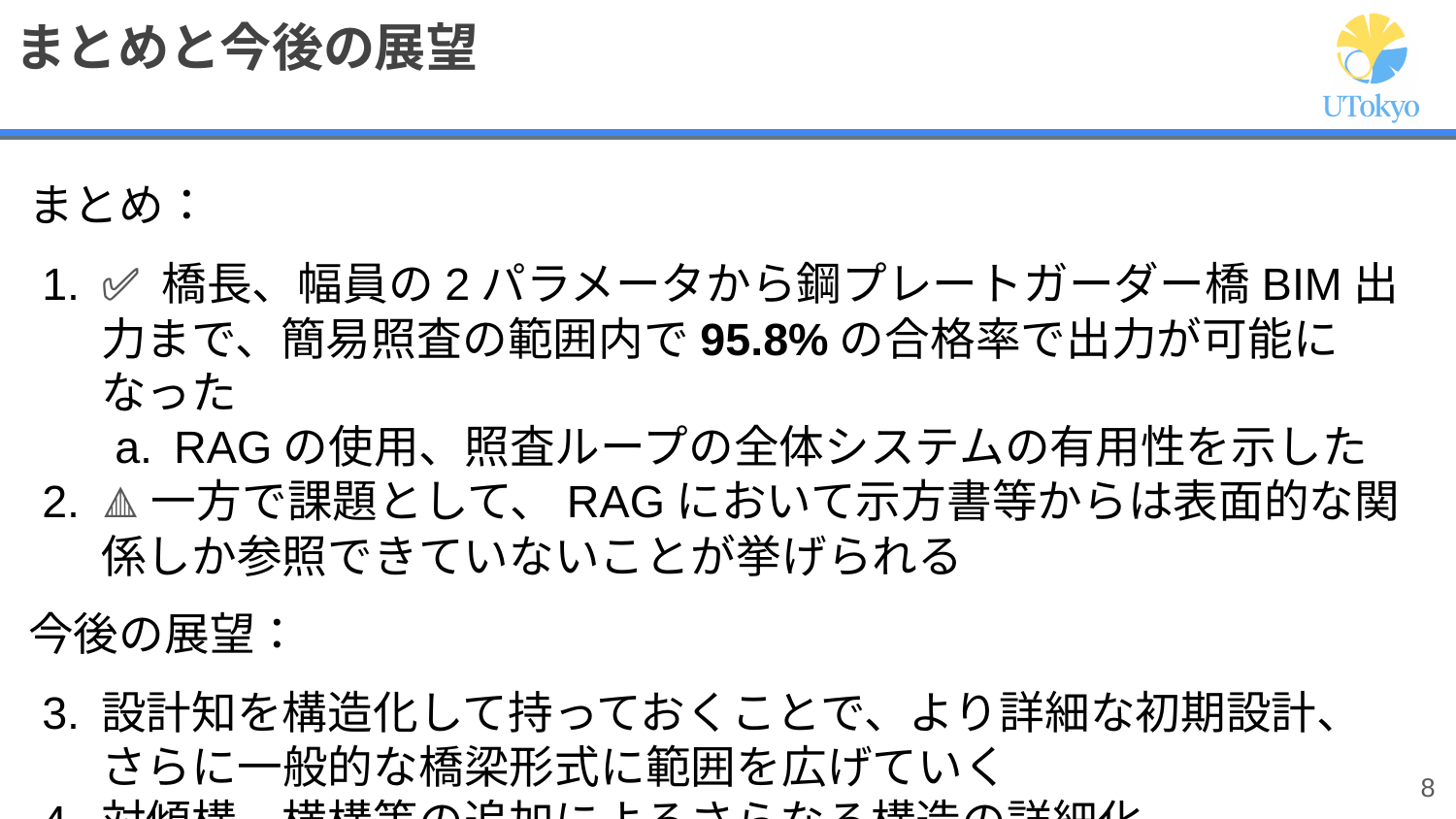

# まとめと今後の展望

まとめ：
✅ 橋長、幅員の2パラメータから鋼プレートガーダー橋BIM出力まで、簡易照査の範囲内で95.8%の合格率で出力が可能になった
RAGの使用、照査ループの全体システムの有用性を示した
🔺一方で課題として、RAGにおいて示方書等からは表面的な関係しか参照できていないことが挙げられる
今後の展望：
設計知を構造化して持っておくことで、より詳細な初期設計、
さらに一般的な橋梁形式に範囲を広げていく
対傾構、横構等の追加によるさらなる構造の詳細化

8